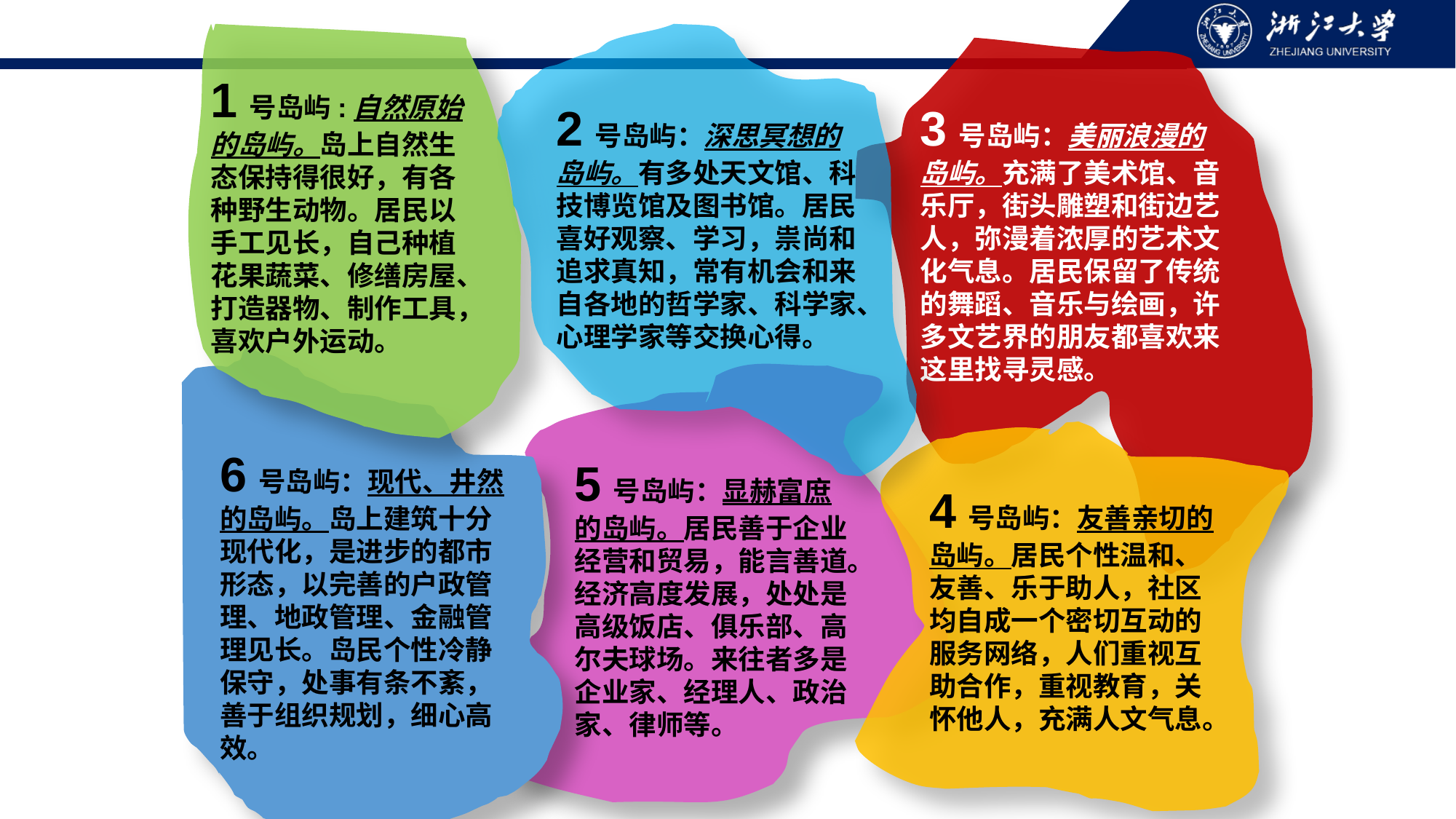

1号岛屿:自然原始的岛屿。岛上自然生态保持得很好，有各种野生动物。居民以手工见长，自己种植花果蔬菜、修缮房屋、打造器物、制作工具，喜欢户外运动。

2号岛屿：深思冥想的岛屿。有多处天文馆、科技博览馆及图书馆。居民喜好观察、学习，祟尚和追求真知，常有机会和来自各地的哲学家、科学家、心理学家等交换心得。
3号岛屿：美丽浪漫的岛屿。充满了美术馆、音乐厅，街头雕塑和街边艺人，弥漫着浓厚的艺术文化气息。居民保留了传统的舞蹈、音乐与绘画，许多文艺界的朋友都喜欢来这里找寻灵感。

6号岛屿：现代、井然的岛屿。岛上建筑十分现代化，是进步的都市形态，以完善的户政管理、地政管理、金融管理见长。岛民个性冷静保守，处事有条不紊，善于组织规划，细心高效。
5号岛屿：显赫富庶的岛屿。居民善于企业经营和贸易，能言善道。经济高度发展，处处是高级饭店、俱乐部、高尔夫球场。来往者多是企业家、经理人、政治家、律师等。
4号岛屿：友善亲切的岛屿。居民个性温和、友善、乐于助人，社区均自成一个密切互动的服务网络，人们重视互助合作，重视教育，关怀他人，充满人文气息。